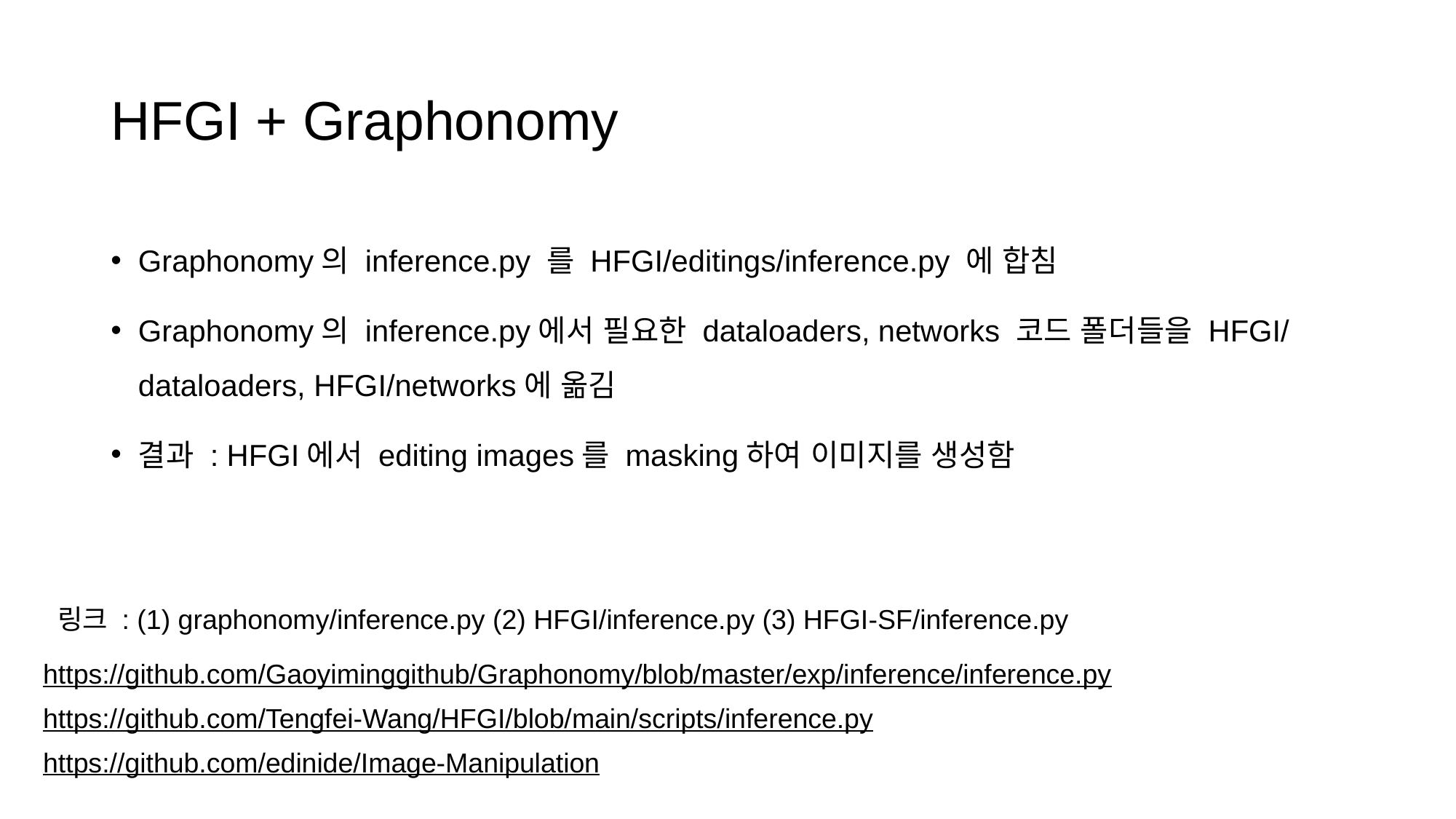

# HFGI + Graphonomy
Graphonomy의 inference.py 를 HFGI/editings/inference.py 에 합침
Graphonomy의 inference.py에서 필요한 dataloaders, networks 코드 폴더들을 HFGI/dataloaders, HFGI/networks에 옮김
결과 : HFGI에서 editing images를 masking하여 이미지를 생성함
링크 : (1) graphonomy/inference.py (2) HFGI/inference.py (3) HFGI-SF/inference.py

https://github.com/Gaoyiminggithub/Graphonomy/blob/master/exp/inference/inference.py
https://github.com/Tengfei-Wang/HFGI/blob/main/scripts/inference.py
https://github.com/edinide/Image-Manipulation